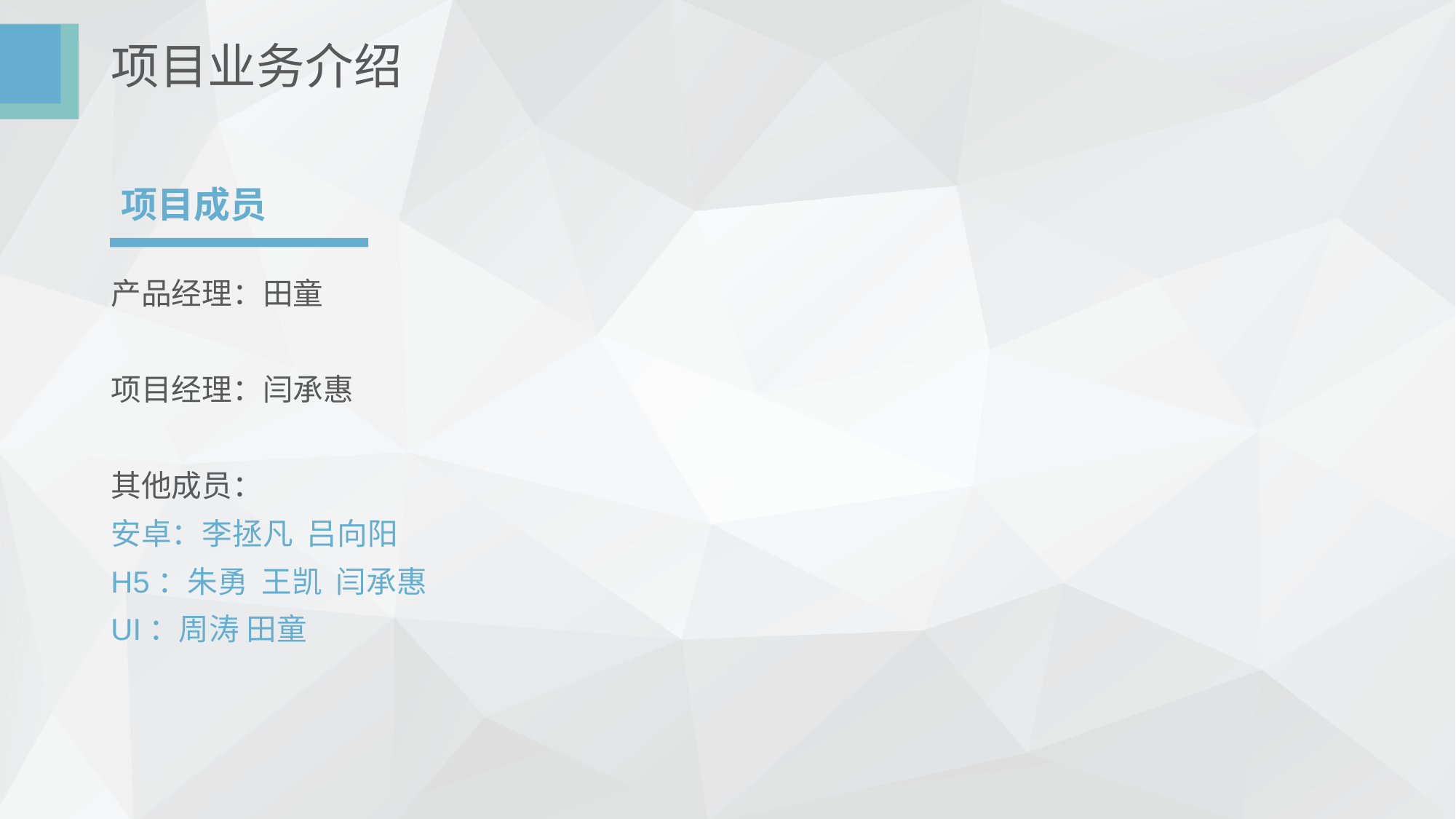

# 项目业务介绍
 项目成员
产品经理：田童

项目经理：闫承惠

其他成员：
安卓：李拯凡  吕向阳
H5：朱勇  王凯  闫承惠
UI：周涛 田童

4